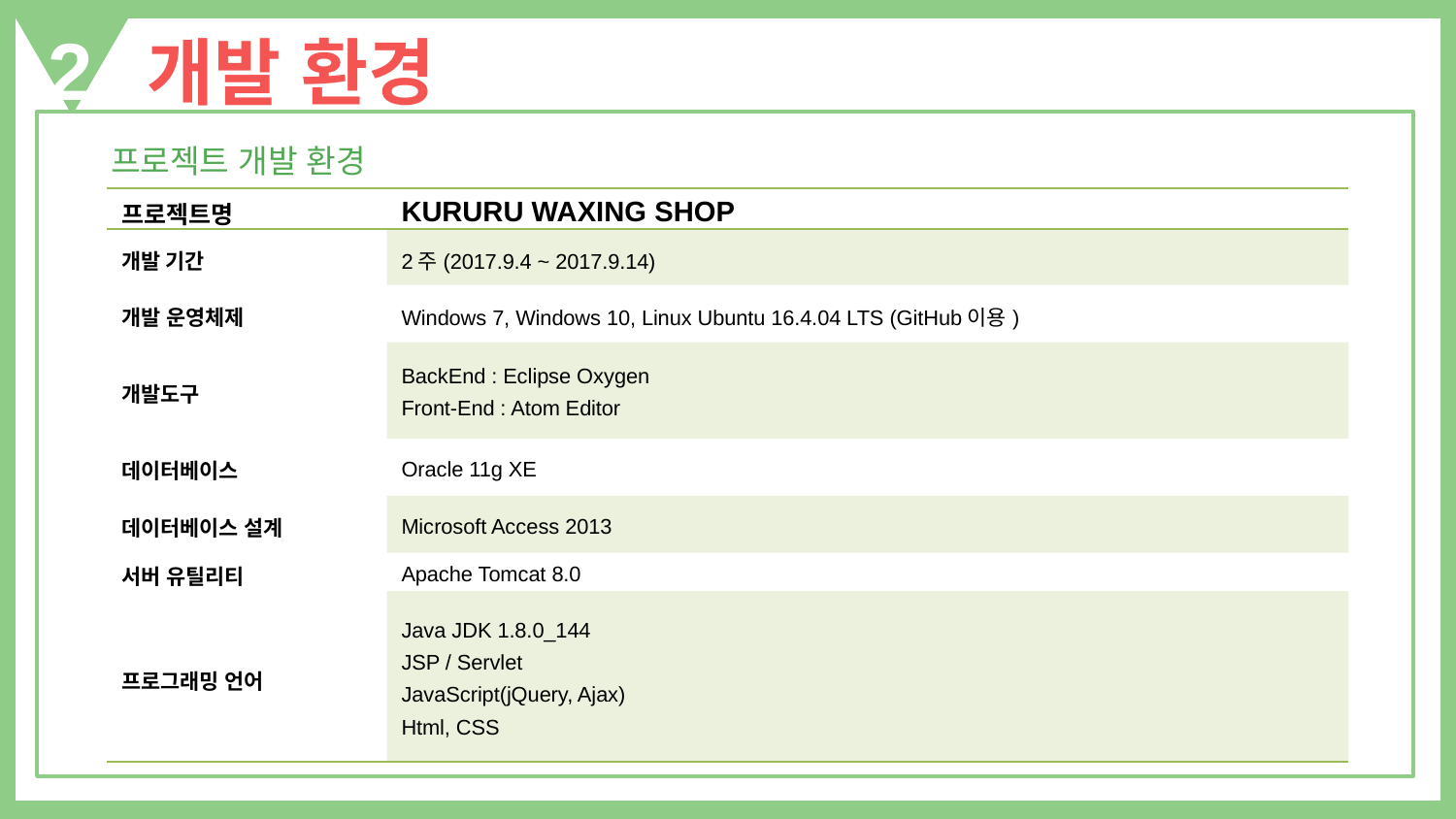

2
개발 환경
프로젝트 개발 환경
| 프로젝트명 | Kururu Waxing Shop |
| --- | --- |
| 개발 기간 | 2주(2017.9.4 ~ 2017.9.14) |
| 개발 운영체제 | Windows 7, Windows 10, Linux Ubuntu 16.4.04 LTS (GitHub이용) |
| 개발도구 | BackEnd : Eclipse Oxygen Front-End : Atom Editor |
| 데이터베이스 | Oracle 11g XE |
| 데이터베이스 설계 | Microsoft Access 2013 |
| 서버 유틸리티 | Apache Tomcat 8.0 |
| 프로그래밍 언어 | Java JDK 1.8.0\_144 JSP / Servlet JavaScript(jQuery, Ajax) Html, CSS |